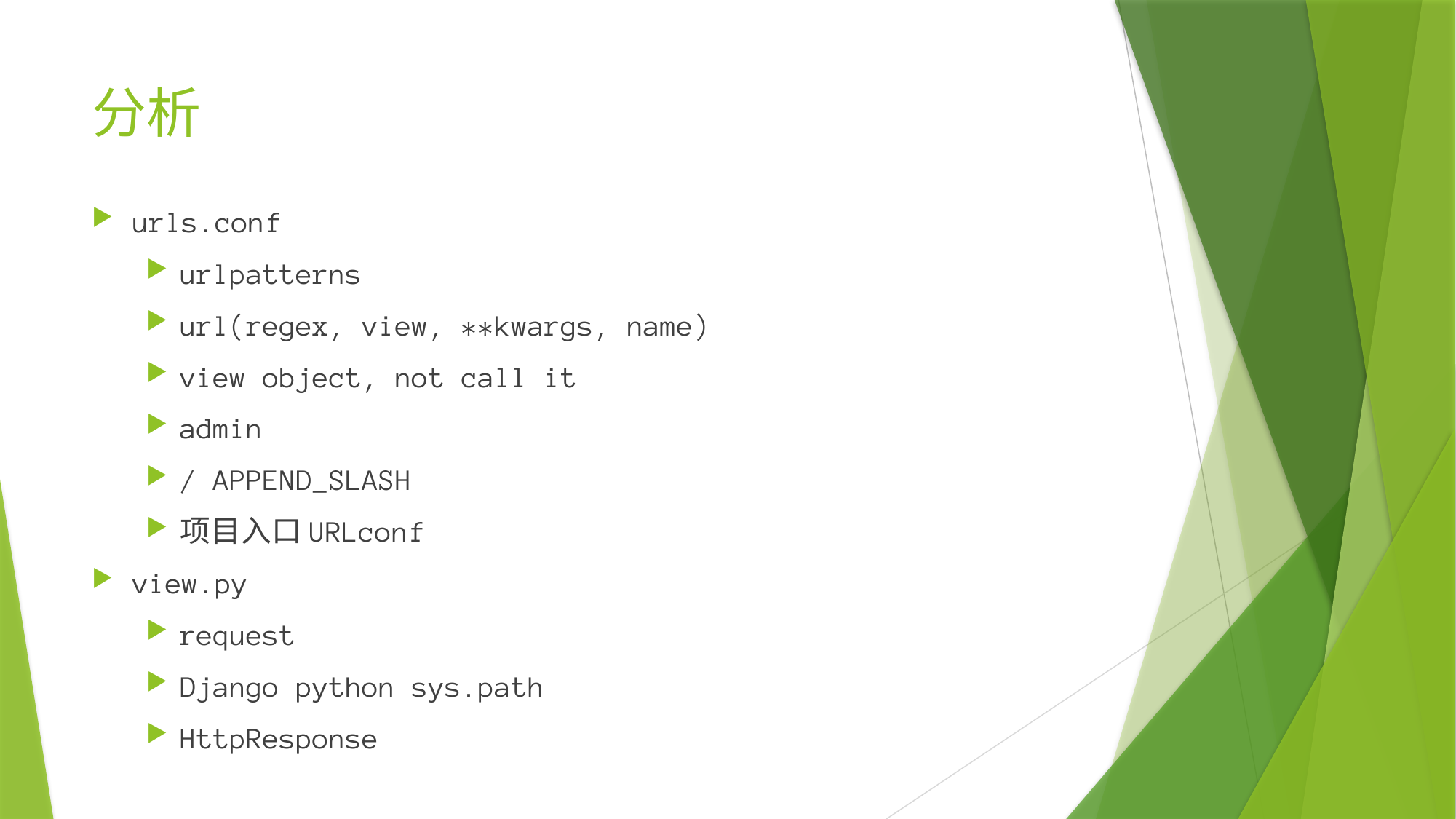

# 分析
urls.conf
urlpatterns
url(regex, view, **kwargs, name)
view object, not call it
admin
/ APPEND_SLASH
项目入口URLconf
view.py
request
Django python sys.path
HttpResponse